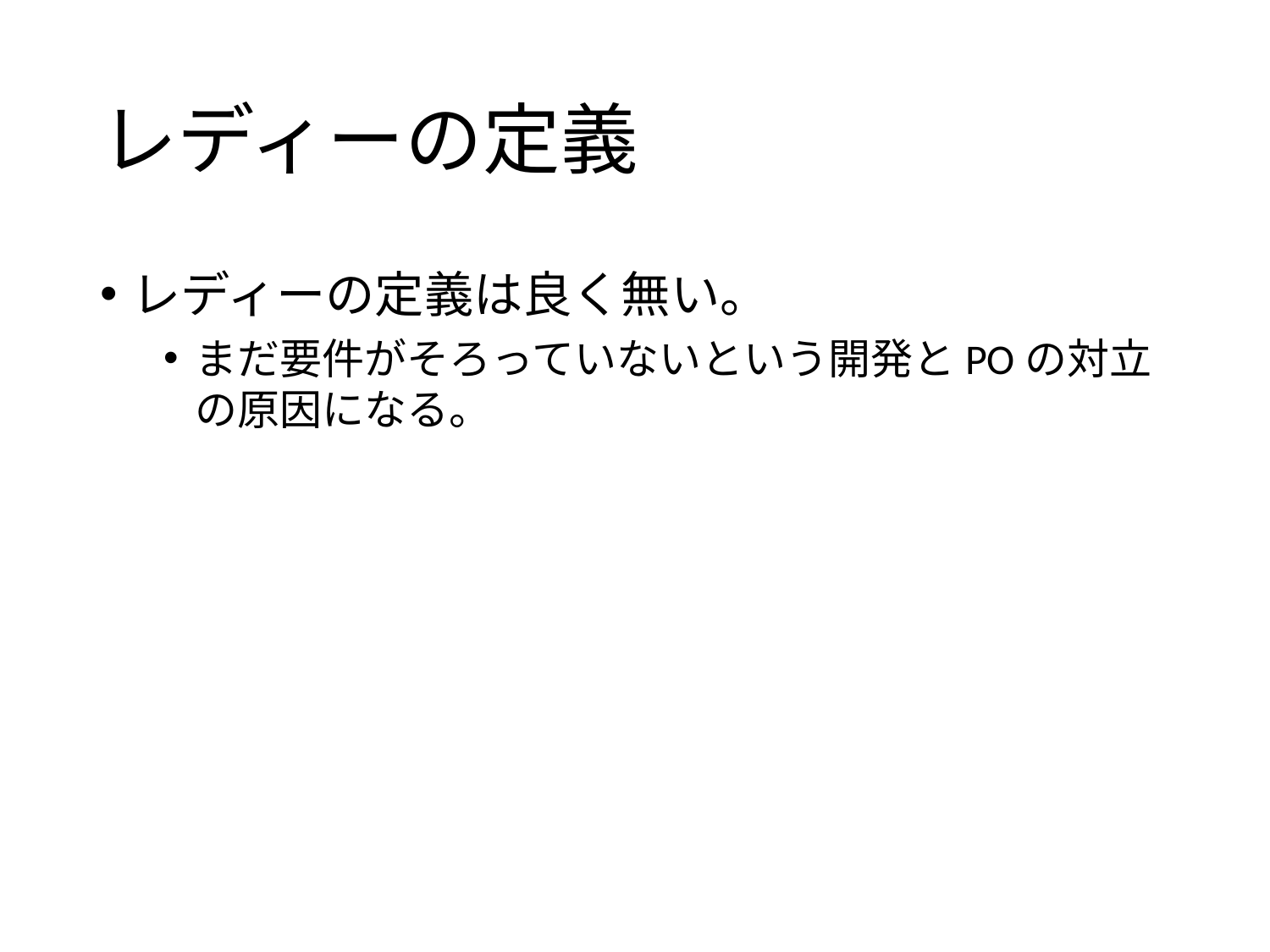

# レディーの定義
レディーの定義は良く無い。
まだ要件がそろっていないという開発とPOの対立の原因になる。